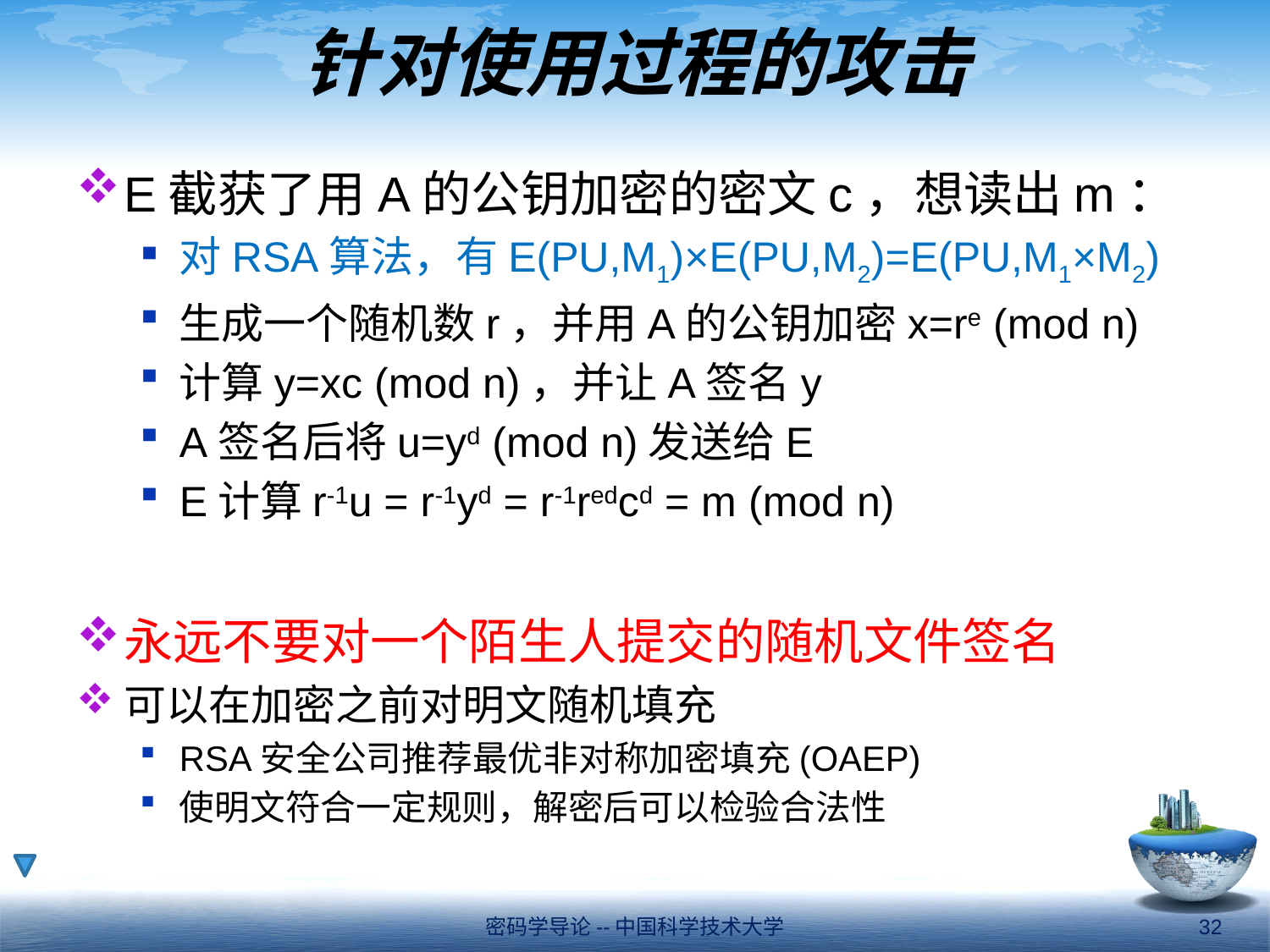

# 针对使用过程的攻击
E截获了用A的公钥加密的密文c，想读出m：
对RSA算法，有E(PU,M1)×E(PU,M2)=E(PU,M1×M2)
生成一个随机数r，并用A的公钥加密x=re (mod n)
计算y=xc (mod n)，并让A签名y
A签名后将u=yd (mod n)发送给E
E计算r-1u = r-1yd = r-1redcd = m (mod n)

永远不要对一个陌生人提交的随机文件签名
可以在加密之前对明文随机填充
RSA安全公司推荐最优非对称加密填充(OAEP)
使明文符合一定规则，解密后可以检验合法性

密码学导论--中国科学技术大学
32